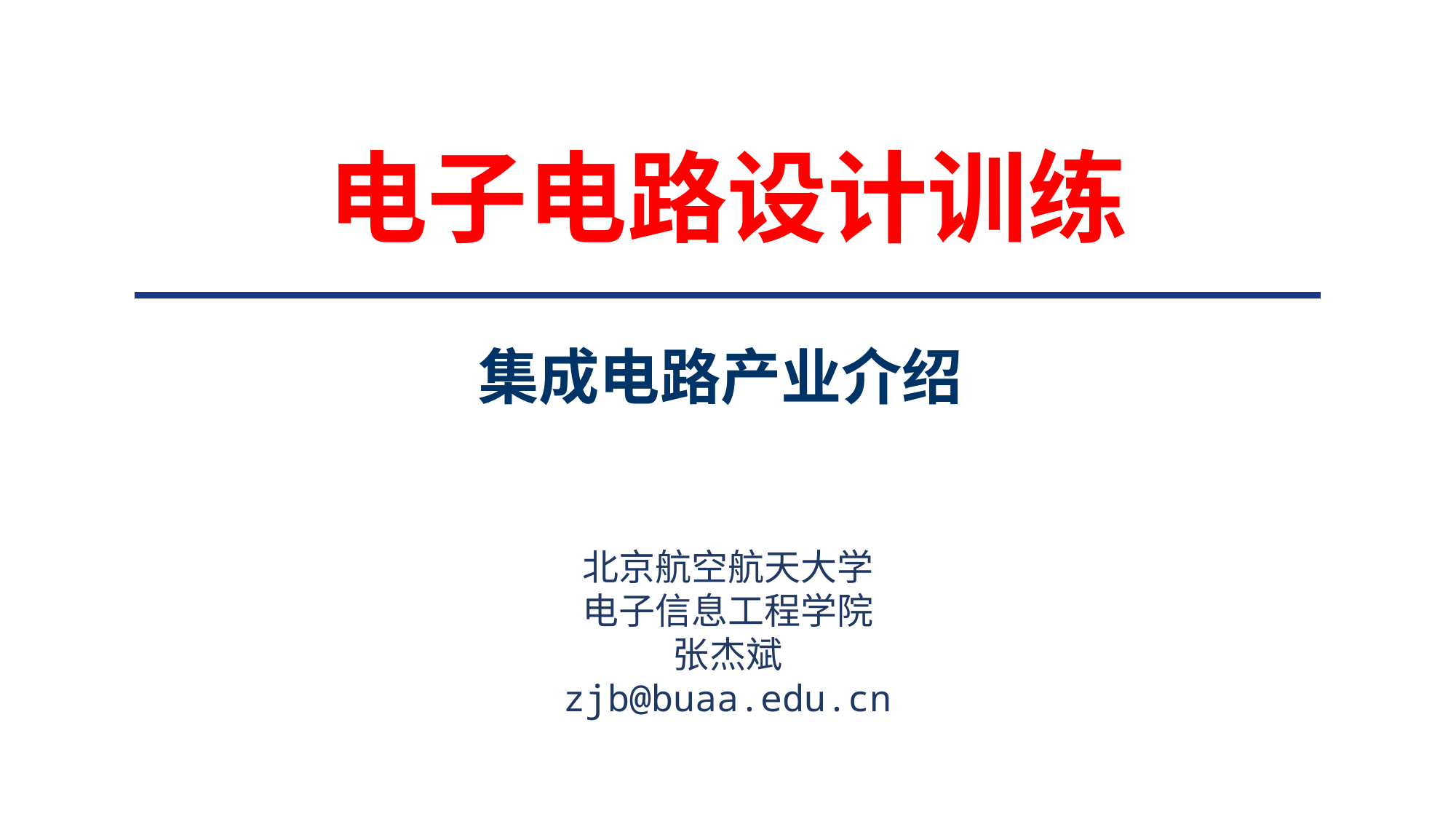

电子电路设计训练

集成电路产业介绍
北京航空航天大学
电子信息工程学院
张杰斌
zjb@buaa.edu.cn